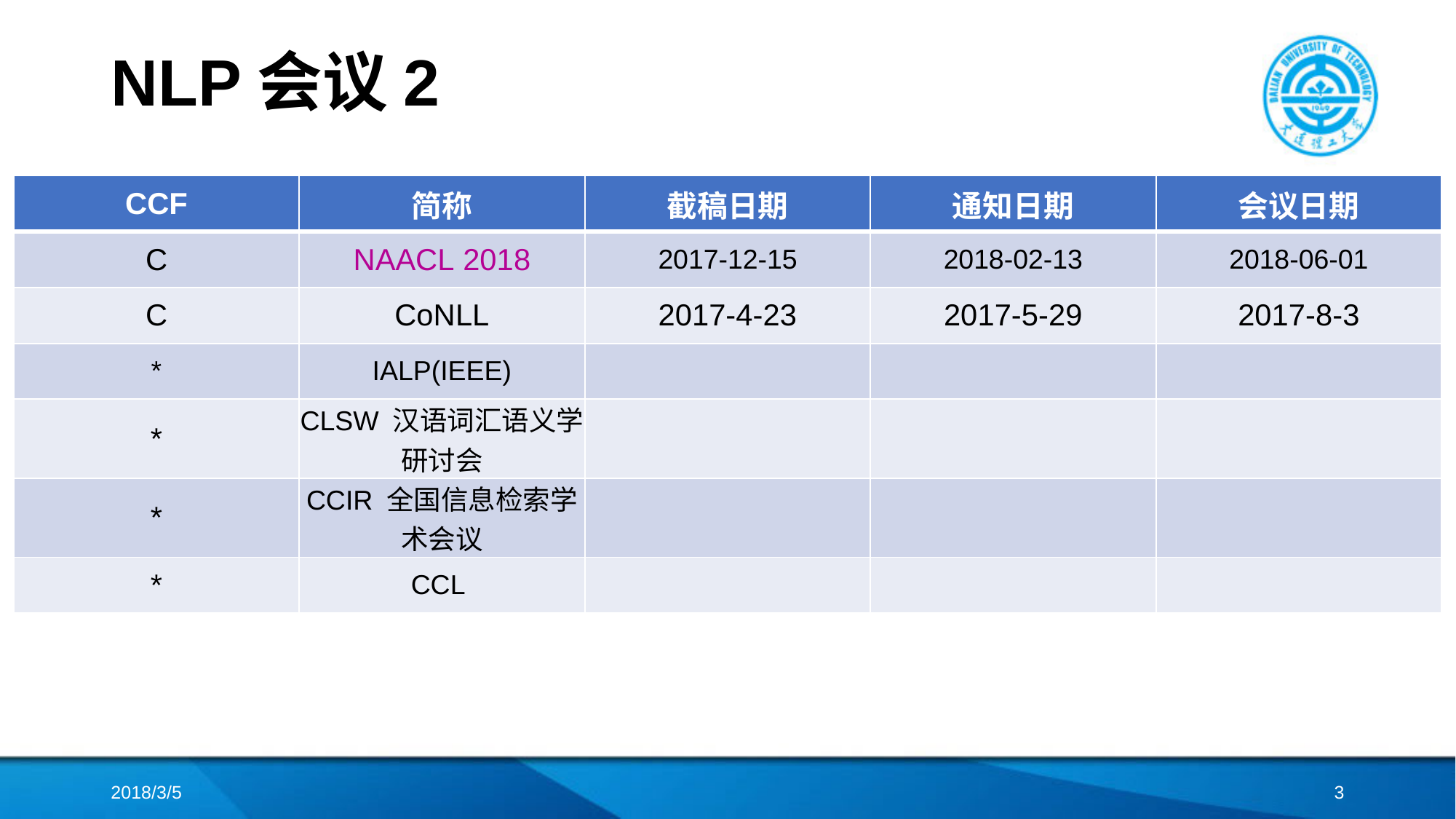

# NLP会议2
| CCF | 简称 | 截稿日期 | 通知日期 | 会议日期 |
| --- | --- | --- | --- | --- |
| C | NAACL 2018 | 2017-12-15 | 2018-02-13 | 2018-06-01 |
| C | CoNLL | 2017-4-23 | 2017-5-29 | 2017-8-3 |
| \* | IALP(IEEE) |  |  |  |
| \* | CLSW 汉语词汇语义学研讨会 |  |  |  |
| \* | CCIR 全国信息检索学术会议 |  |  |  |
| \* | CCL |  |  |  |
2018/3/5
3